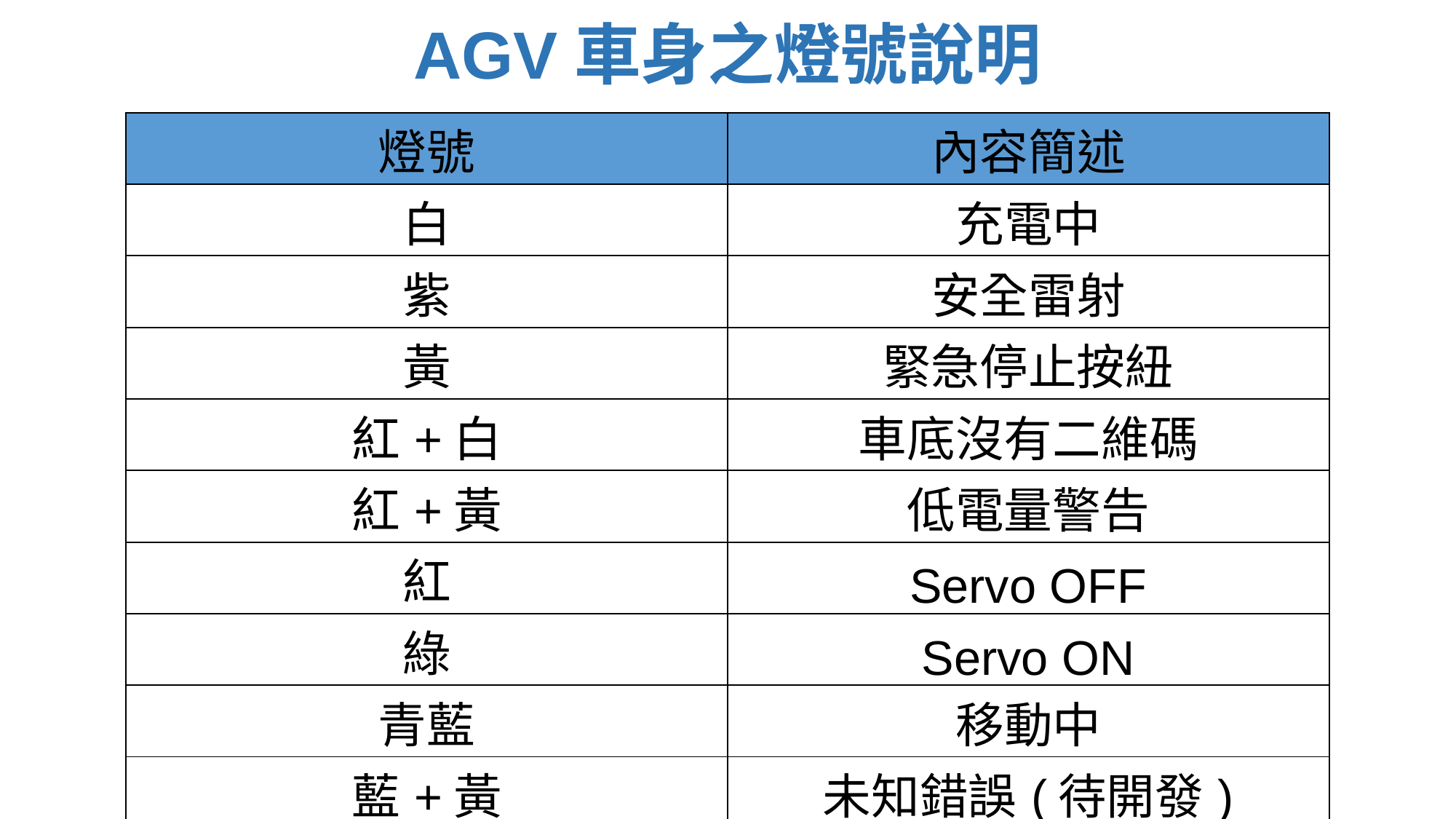

# AGV車身之燈號說明
| 燈號 | 內容簡述 |
| --- | --- |
| 白 | 充電中 |
| 紫 | 安全雷射 |
| 黃 | 緊急停止按紐 |
| 紅+白 | 車底沒有二維碼 |
| 紅+黃 | 低電量警告 |
| 紅 | Servo OFF |
| 綠 | Servo ON |
| 青藍 | 移動中 |
| 藍+黃 | 未知錯誤(待開發) |